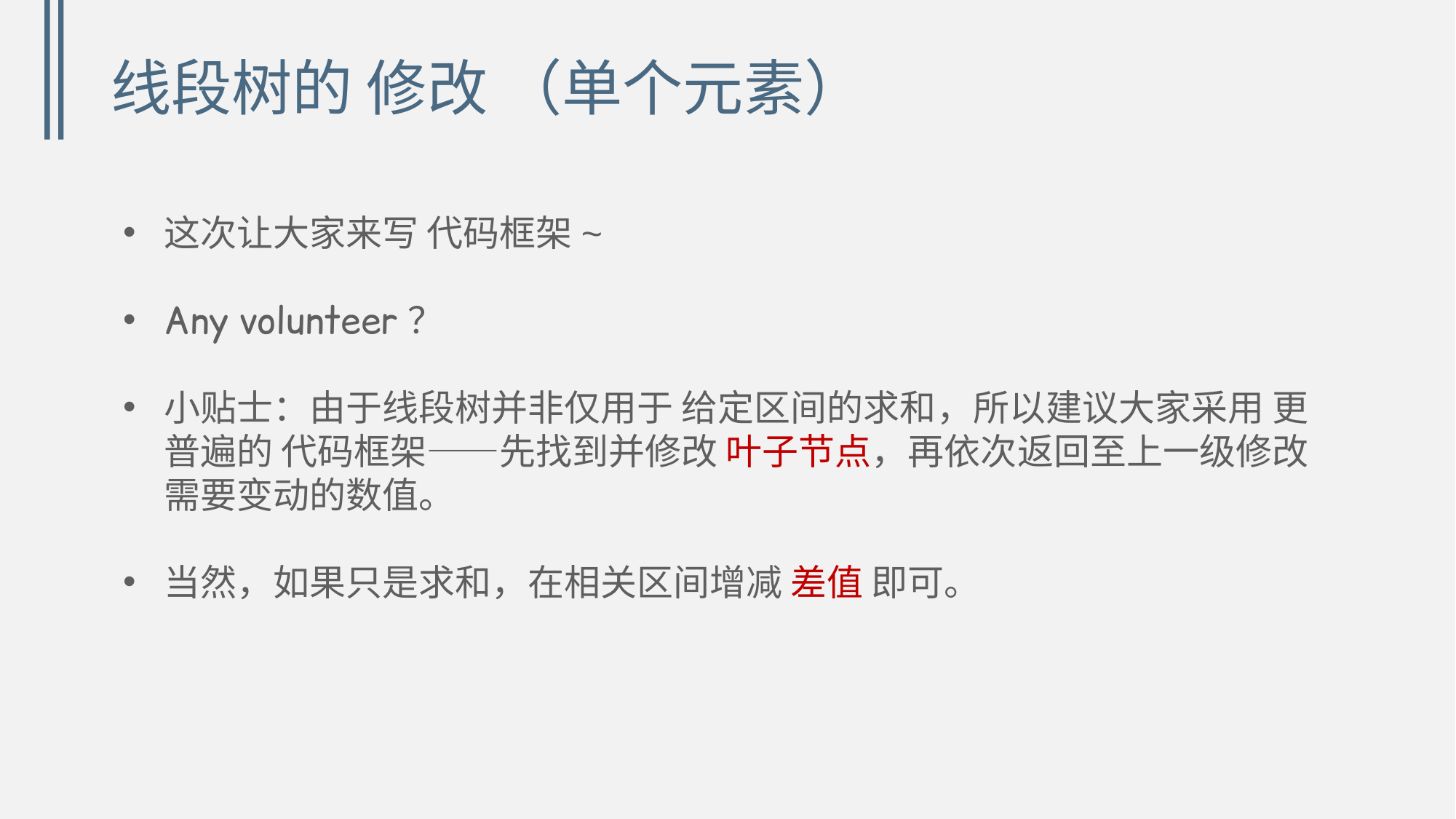

# 线段树的 修改 （单个元素）
这次让大家来写 代码框架~

Any volunteer？

小贴士：由于线段树并非仅用于 给定区间的求和，所以建议大家采用 更普遍的 代码框架——先找到并修改 叶子节点，再依次返回至上一级修改 需要变动的数值。

当然，如果只是求和，在相关区间增减 差值 即可。